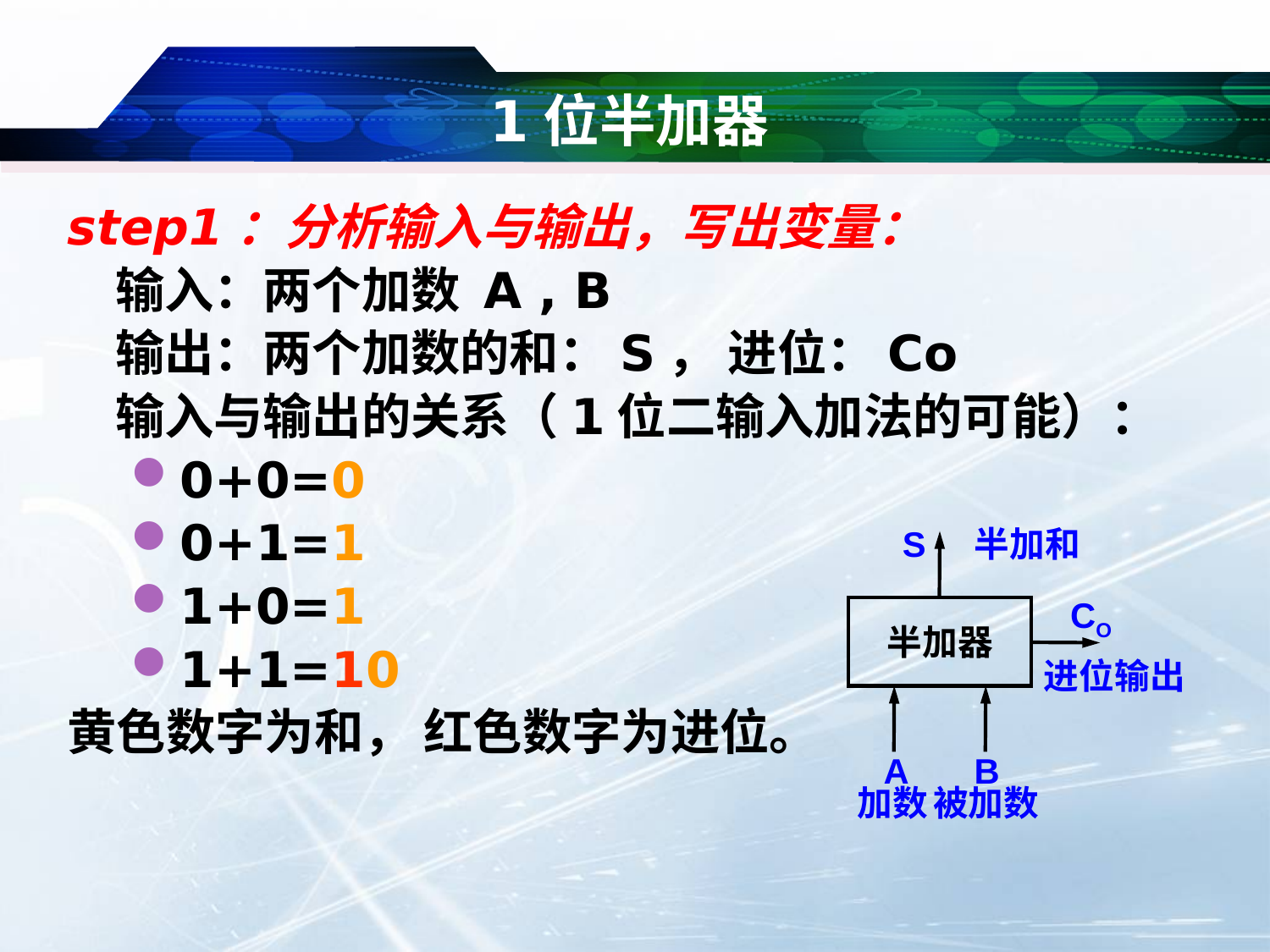

# 1位半加器
step1：分析输入与输出，写出变量：
	输入：两个加数 A , B
	输出：两个加数的和：S， 进位：Co
	输入与输出的关系（1位二输入加法的可能）：
0+0=0
0+1=1
1+0=1
1+1=10
黄色数字为和， 红色数字为进位。
S
半加和

CO
进位输出

半加器

A
加数

B
被加数